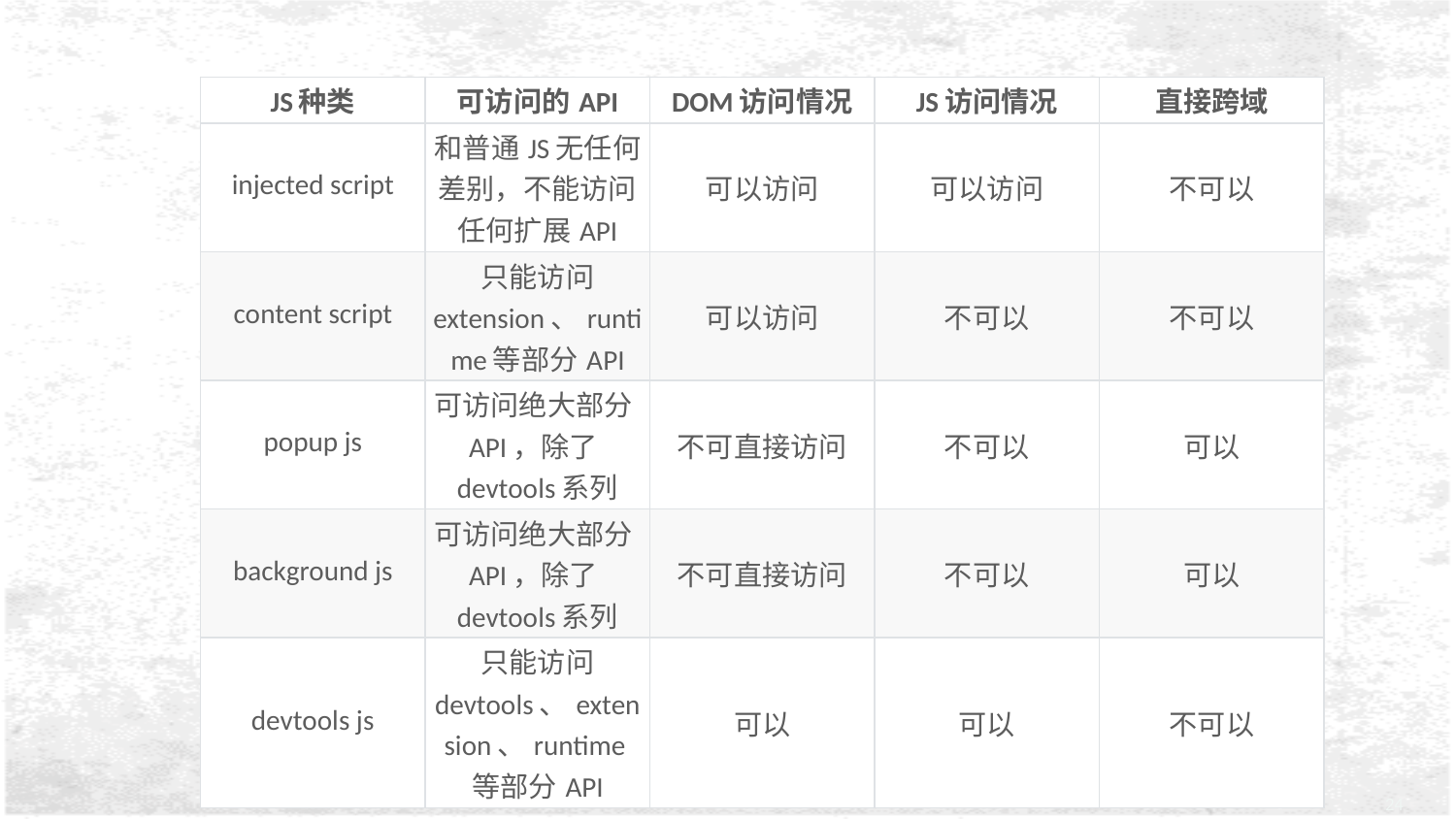

| JS种类 | 可访问的API | DOM访问情况 | JS访问情况 | 直接跨域 |
| --- | --- | --- | --- | --- |
| injected script | 和普通JS无任何差别，不能访问任何扩展API | 可以访问 | 可以访问 | 不可以 |
| content script | 只能访问 extension、runtime等部分API | 可以访问 | 不可以 | 不可以 |
| popup js | 可访问绝大部分API，除了devtools系列 | 不可直接访问 | 不可以 | 可以 |
| background js | 可访问绝大部分API，除了devtools系列 | 不可直接访问 | 不可以 | 可以 |
| devtools js | 只能访问 devtools、extension、runtime等部分API | 可以 | 可以 | 不可以 |